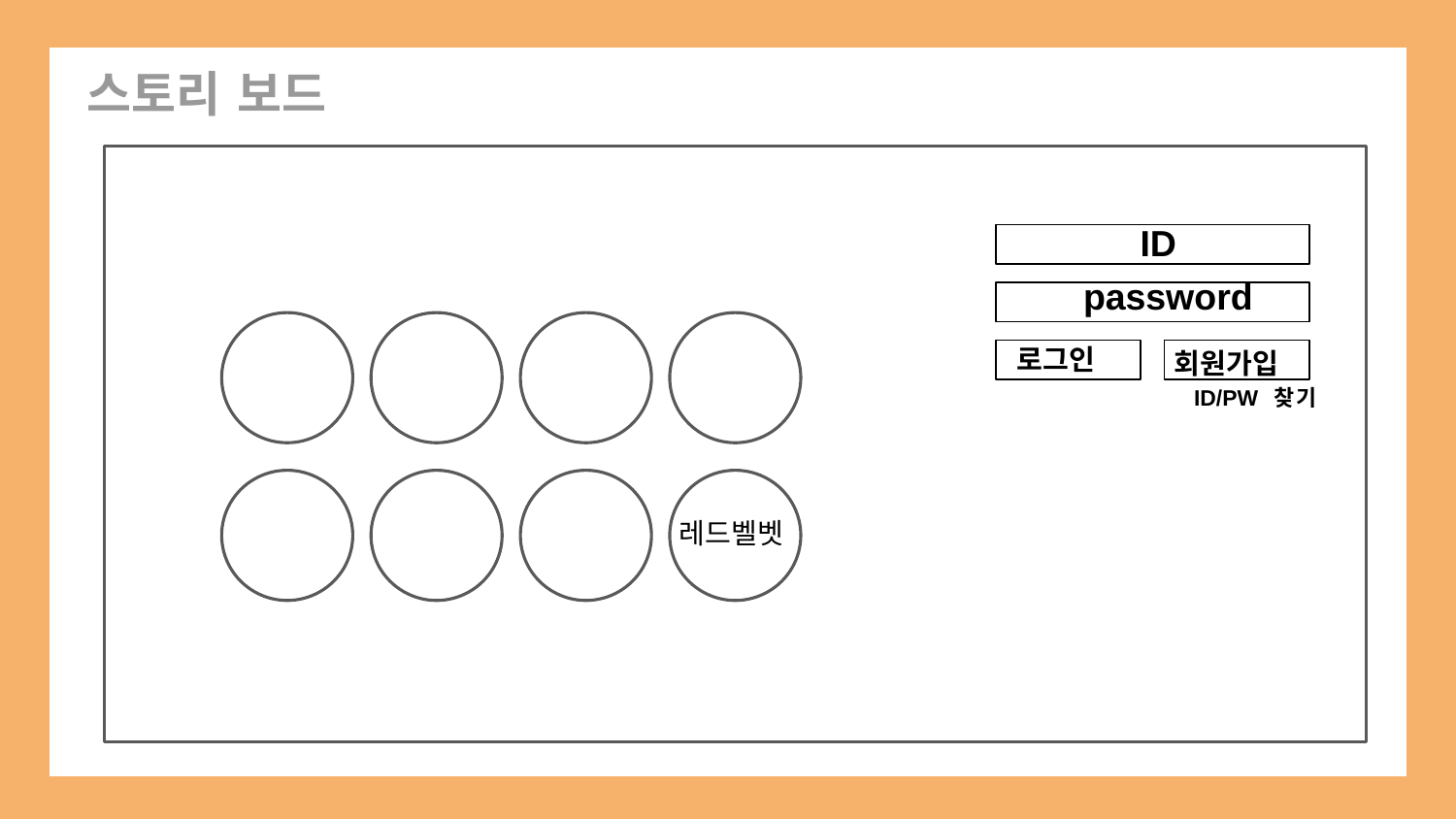

스토리 보드

ID

password

회원가입
로그인

ID/PW 찾기

레드벨벳